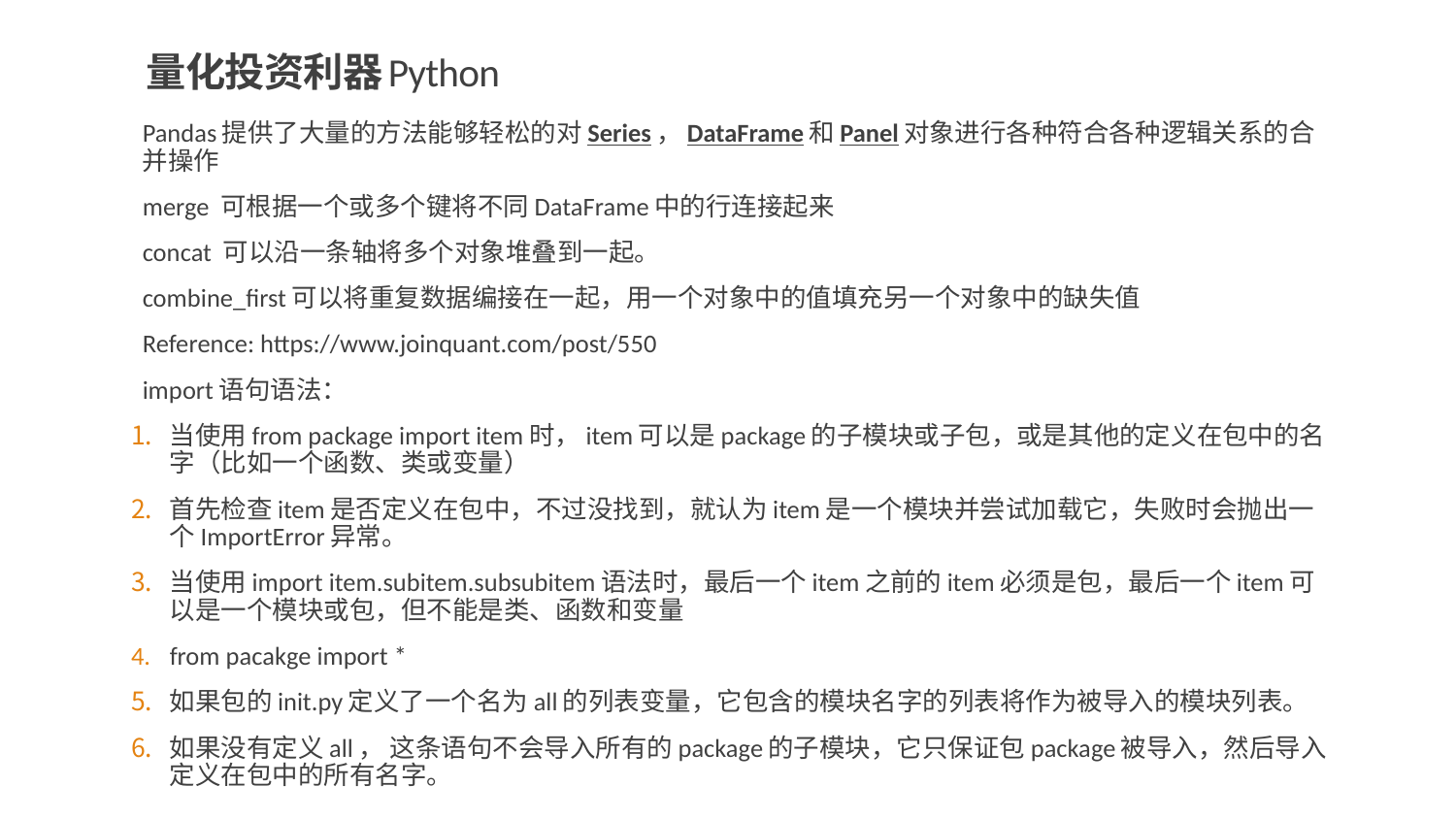

# 量化投资利器Python
Pandas提供了大量的方法能够轻松的对Series，DataFrame和Panel对象进行各种符合各种逻辑关系的合并操作
merge 可根据一个或多个键将不同DataFrame中的行连接起来
concat 可以沿一条轴将多个对象堆叠到一起。
combine_first可以将重复数据编接在一起，用一个对象中的值填充另一个对象中的缺失值
Reference: https://www.joinquant.com/post/550
import语句语法：
当使用from package import item时，item可以是package的子模块或子包，或是其他的定义在包中的名字（比如一个函数、类或变量）
首先检查item是否定义在包中，不过没找到，就认为item是一个模块并尝试加载它，失败时会抛出一个ImportError异常。
当使用import item.subitem.subsubitem语法时，最后一个item之前的item必须是包，最后一个item可以是一个模块或包，但不能是类、函数和变量
from pacakge import *
如果包的init.py定义了一个名为all的列表变量，它包含的模块名字的列表将作为被导入的模块列表。
如果没有定义all， 这条语句不会导入所有的package的子模块，它只保证包package被导入，然后导入定义在包中的所有名字。
46